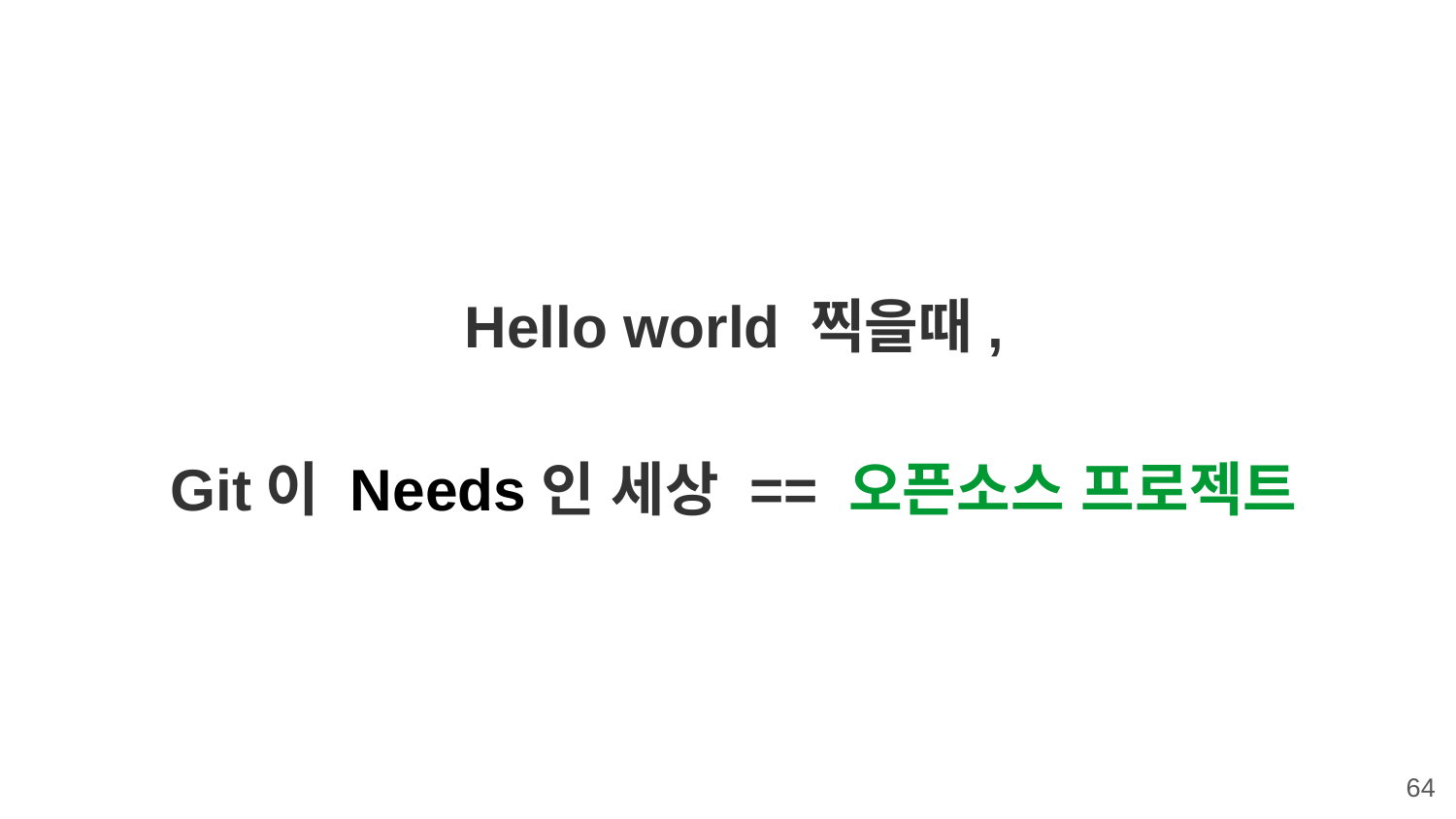

Hello world 찍을때,
Git이 Needs인 세상 == 오픈소스 프로젝트
64